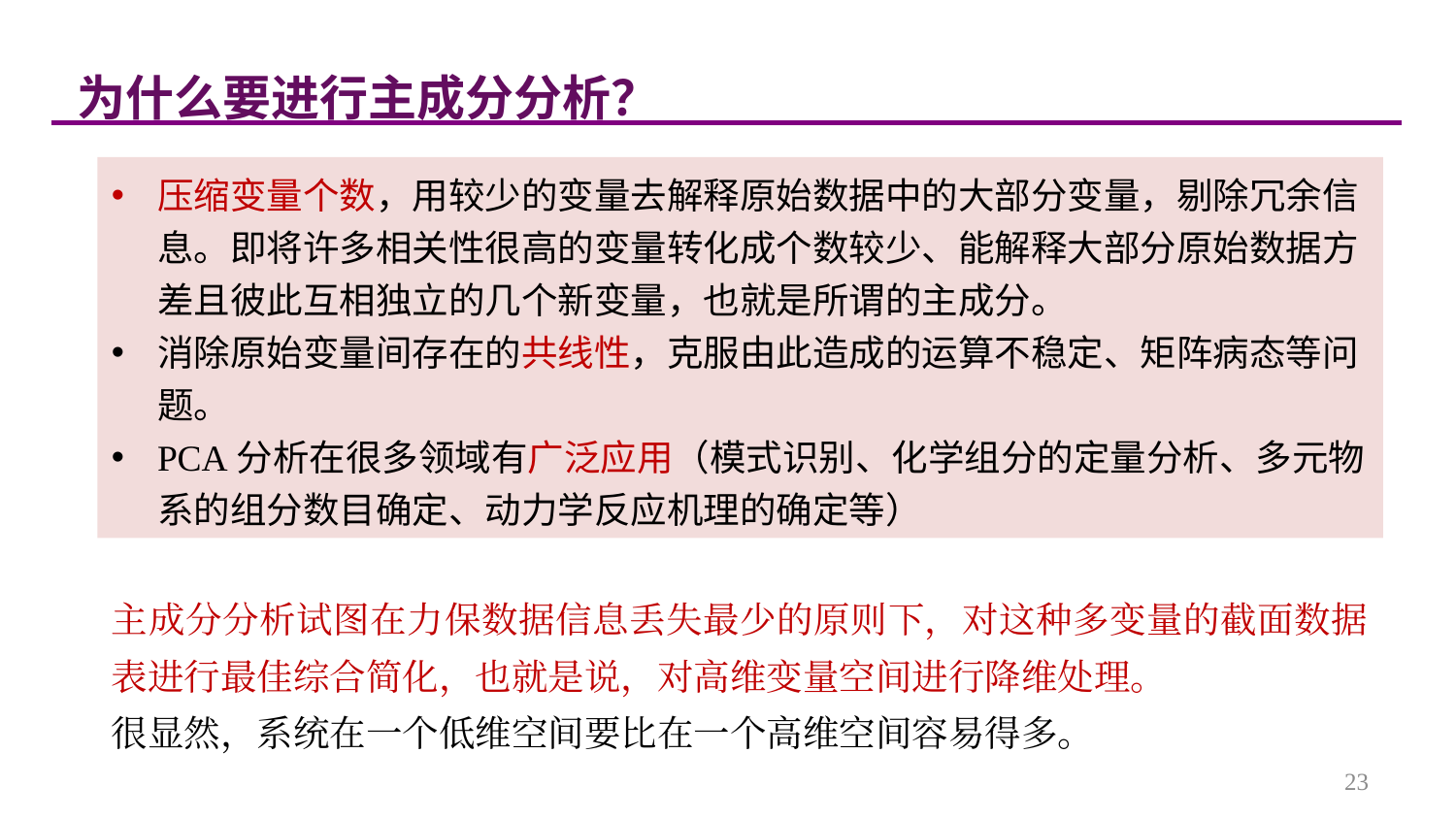

为什么要进行主成分分析？
压缩变量个数，用较少的变量去解释原始数据中的大部分变量，剔除冗余信息。即将许多相关性很高的变量转化成个数较少、能解释大部分原始数据方差且彼此互相独立的几个新变量，也就是所谓的主成分。
消除原始变量间存在的共线性，克服由此造成的运算不稳定、矩阵病态等问题。
PCA分析在很多领域有广泛应用（模式识别、化学组分的定量分析、多元物系的组分数目确定、动力学反应机理的确定等）
主成分分析试图在力保数据信息丢失最少的原则下，对这种多变量的截面数据表进行最佳综合简化，也就是说，对高维变量空间进行降维处理。
很显然，系统在一个低维空间要比在一个高维空间容易得多。
23